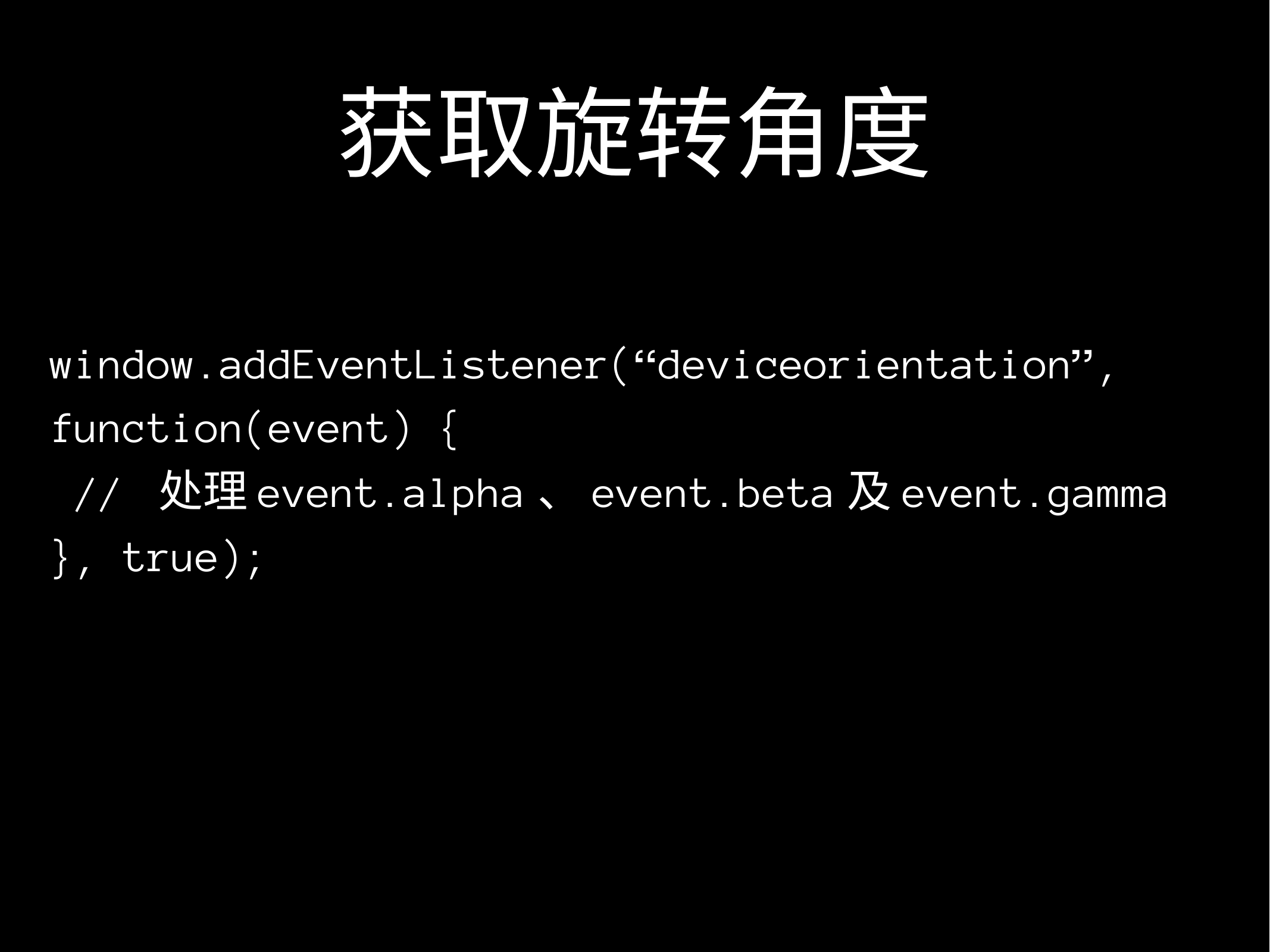

# 获取旋转角度
window.addEventListener(“deviceorientation”, function(event) {
 // 处理event.alpha、event.beta及event.gamma
}, true);